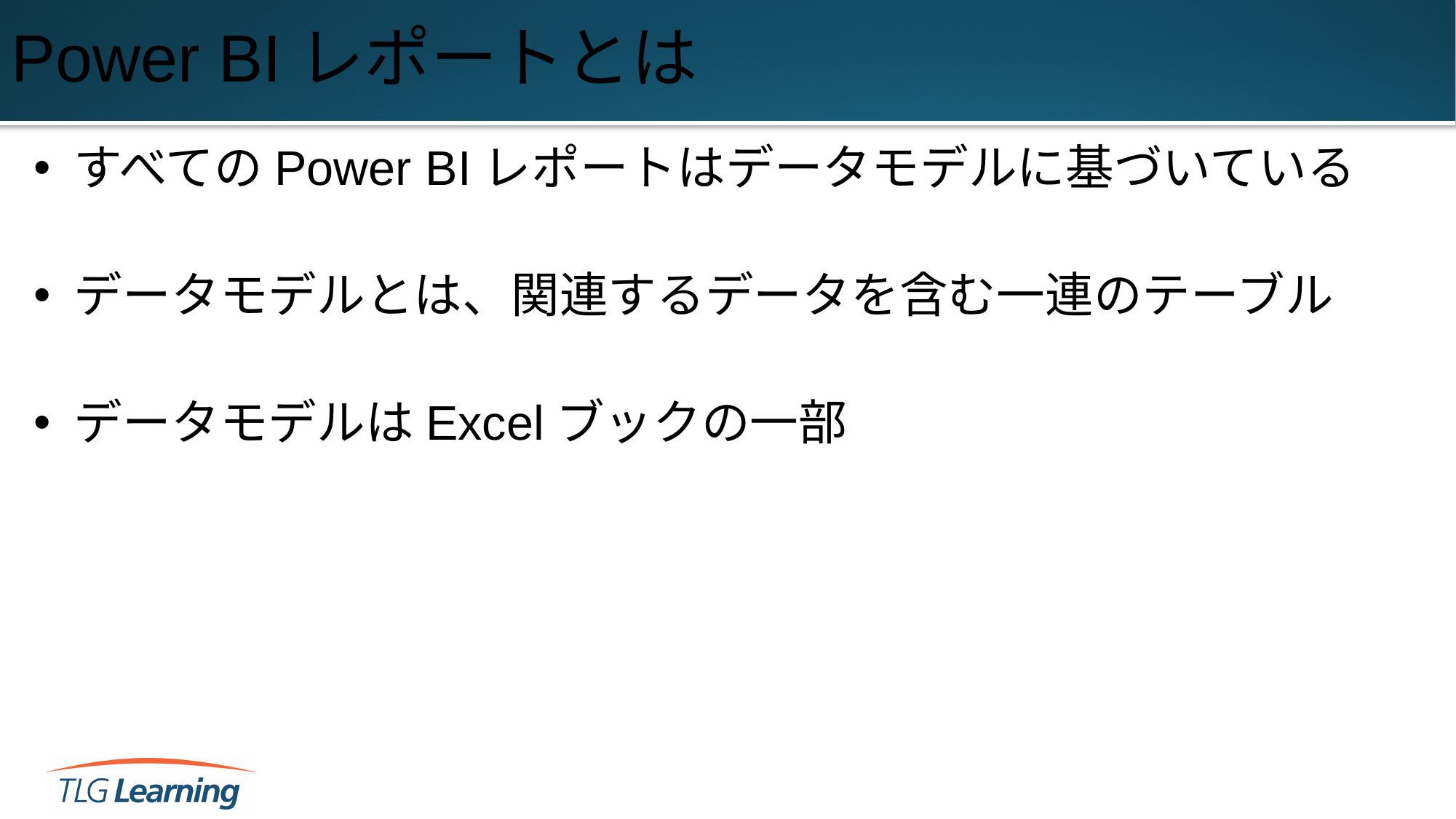

# Power BIレポートとは
すべてのPower BIレポートはデータモデルに基づいている

データモデルとは、関連するデータを含む一連のテーブル

データモデルはExcelブックの一部